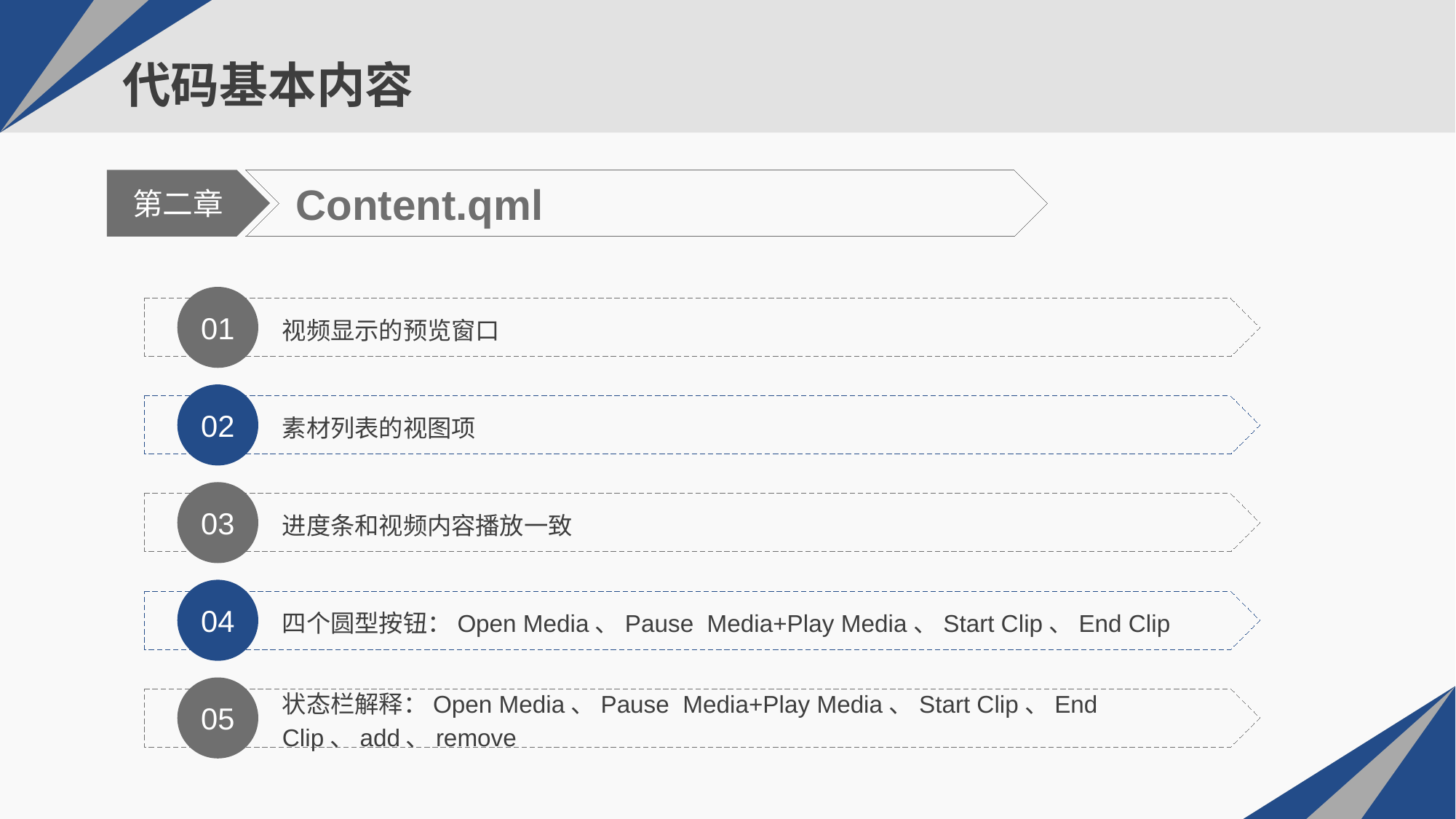

# 代码基本内容
Content.qml
第二章
01
视频显示的预览窗口
02
素材列表的视图项
03
进度条和视频内容播放一致
04
四个圆型按钮：Open Media、Pause  Media+Play Media、Start Clip、End Clip
05
状态栏解释：Open Media、Pause  Media+Play Media、Start Clip、End Clip、add、remove